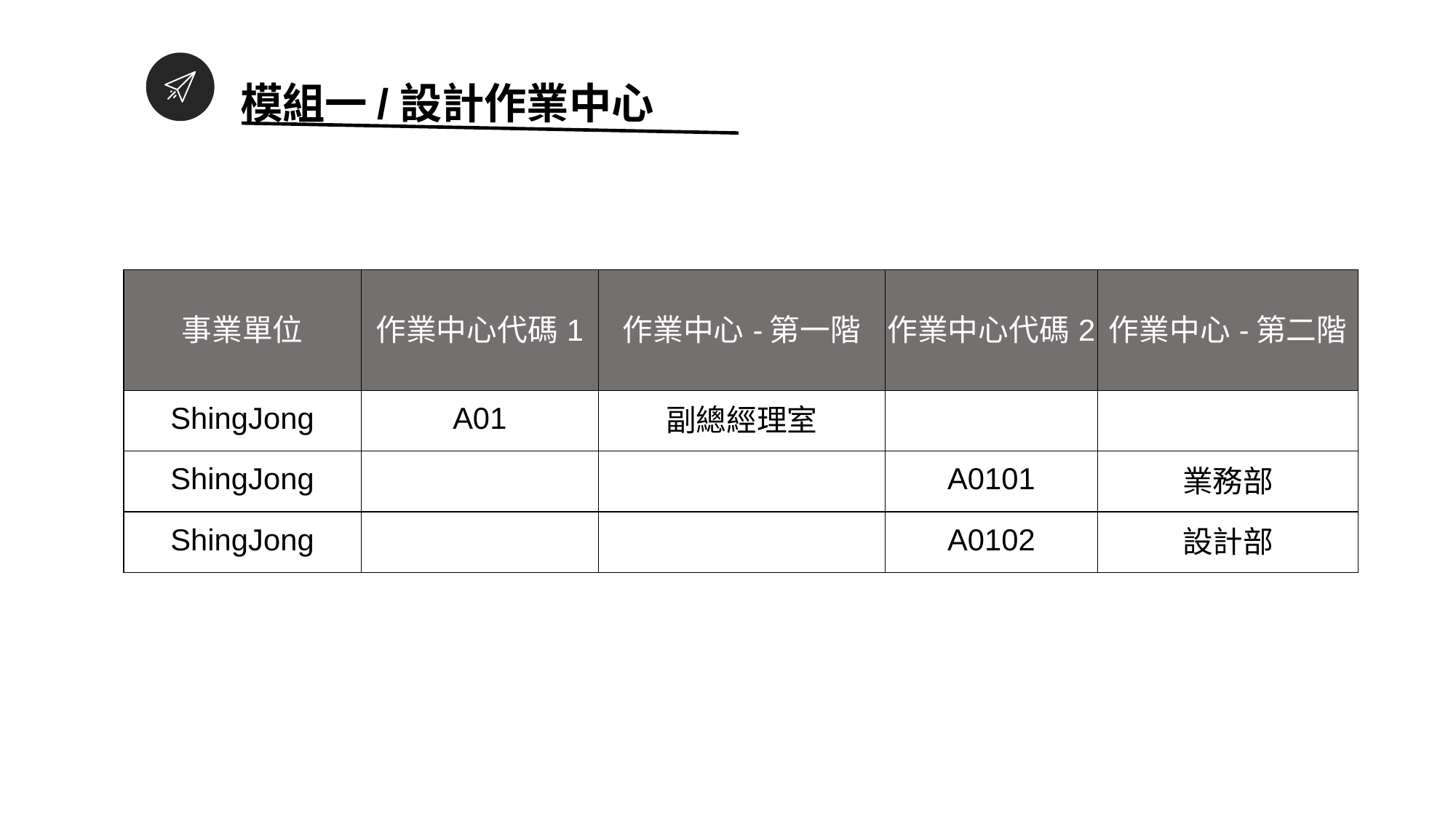

模組一/設計作業中心

| 事業單位 | 作業中心代碼1 | 作業中心-第一階 | 作業中心代碼2 | 作業中心-第二階 |
| --- | --- | --- | --- | --- |
| ShingJong | A01 | 副總經理室 |  |  |
| ShingJong |  |  | A0101 | 業務部 |
| ShingJong |  |  | A0102 | 設計部 |